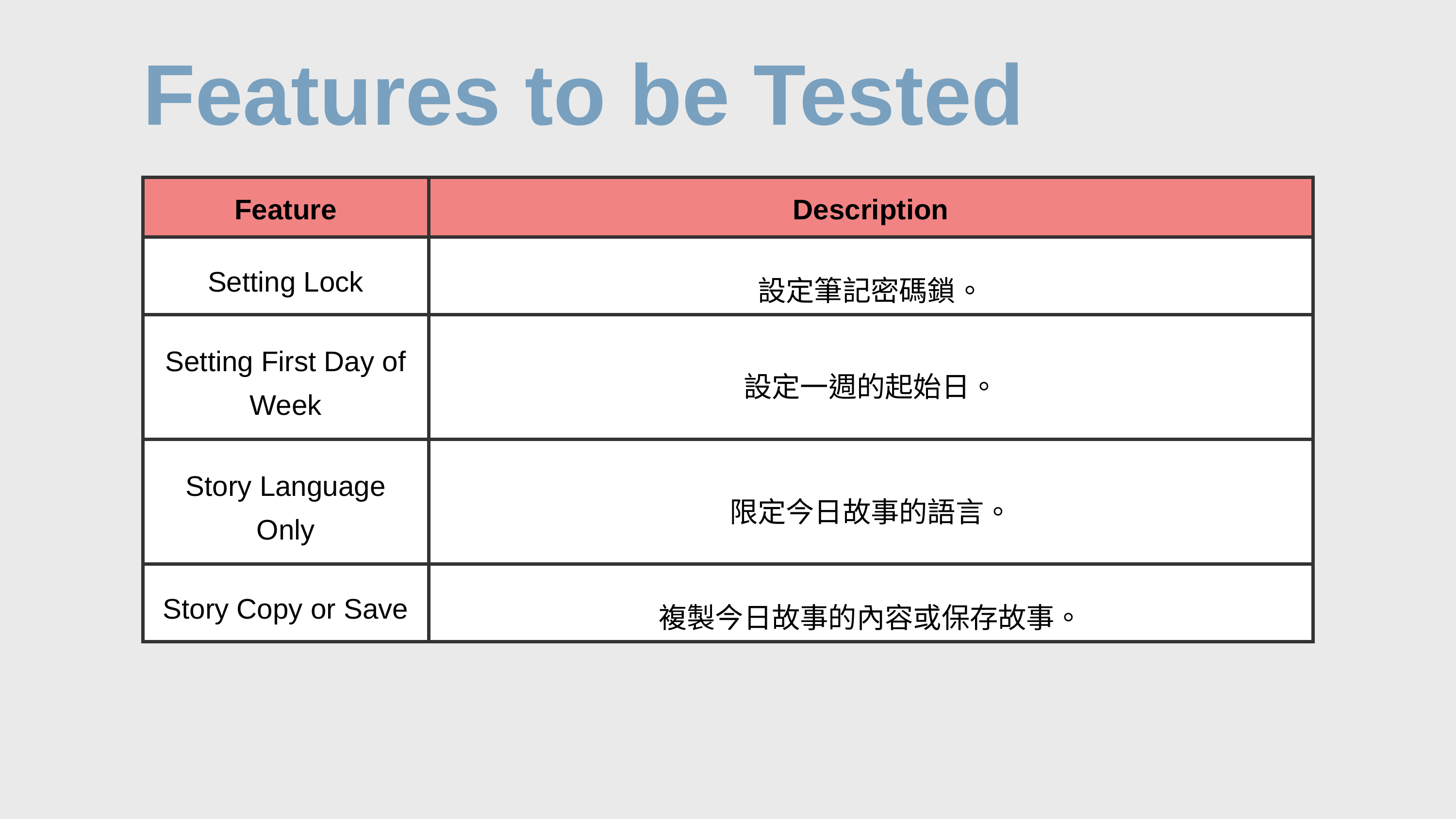

Features to be Tested
| Feature | Description |
| --- | --- |
| Setting Lock | 設定筆記密碼鎖。 |
| Setting First Day of Week | 設定一週的起始日。 |
| Story Language Only | 限定今日故事的語言。 |
| Story Copy or Save | 複製今日故事的內容或保存故事。 |